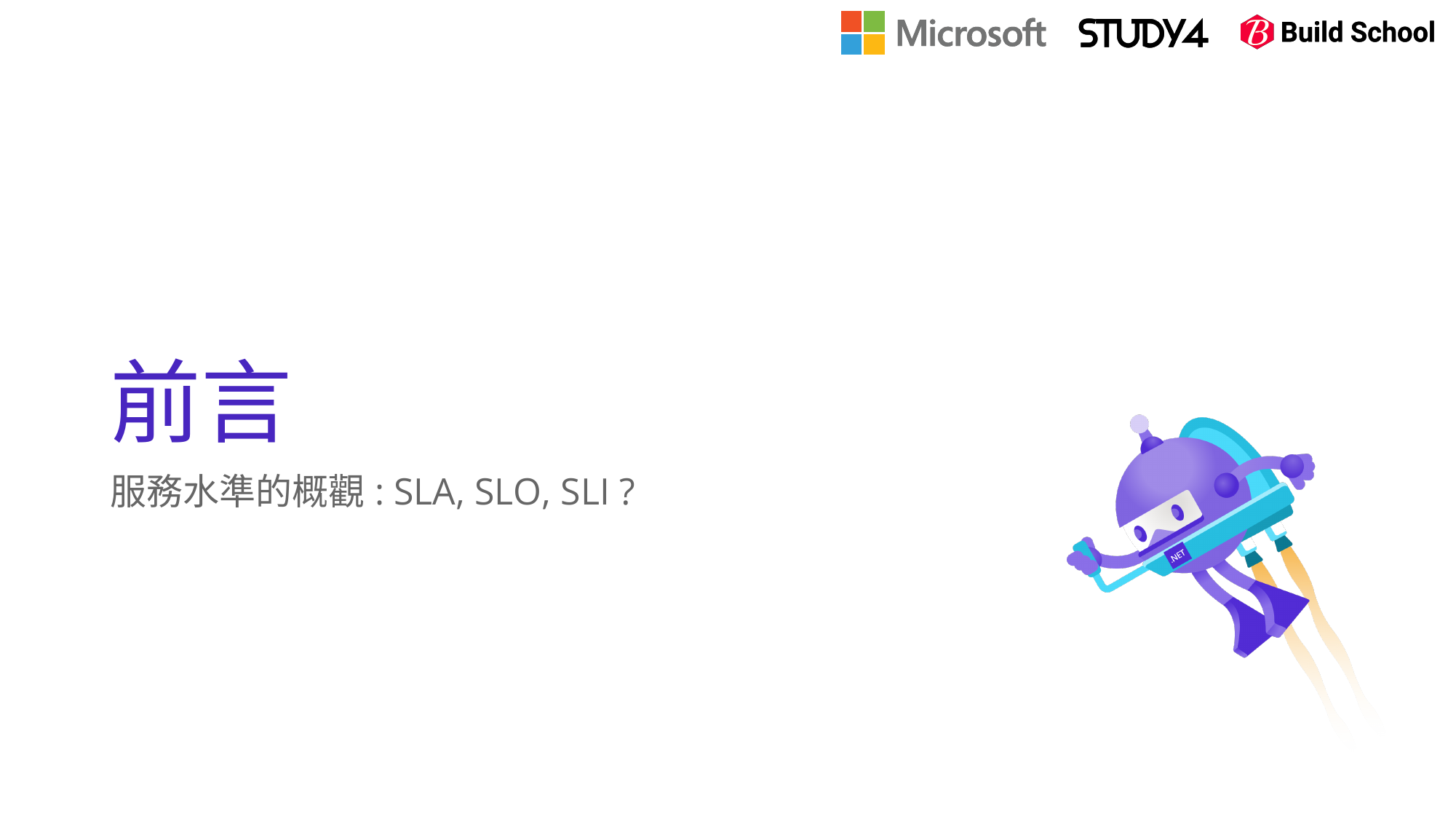

# 前言
服務水準的概觀: SLA, SLO, SLI ?